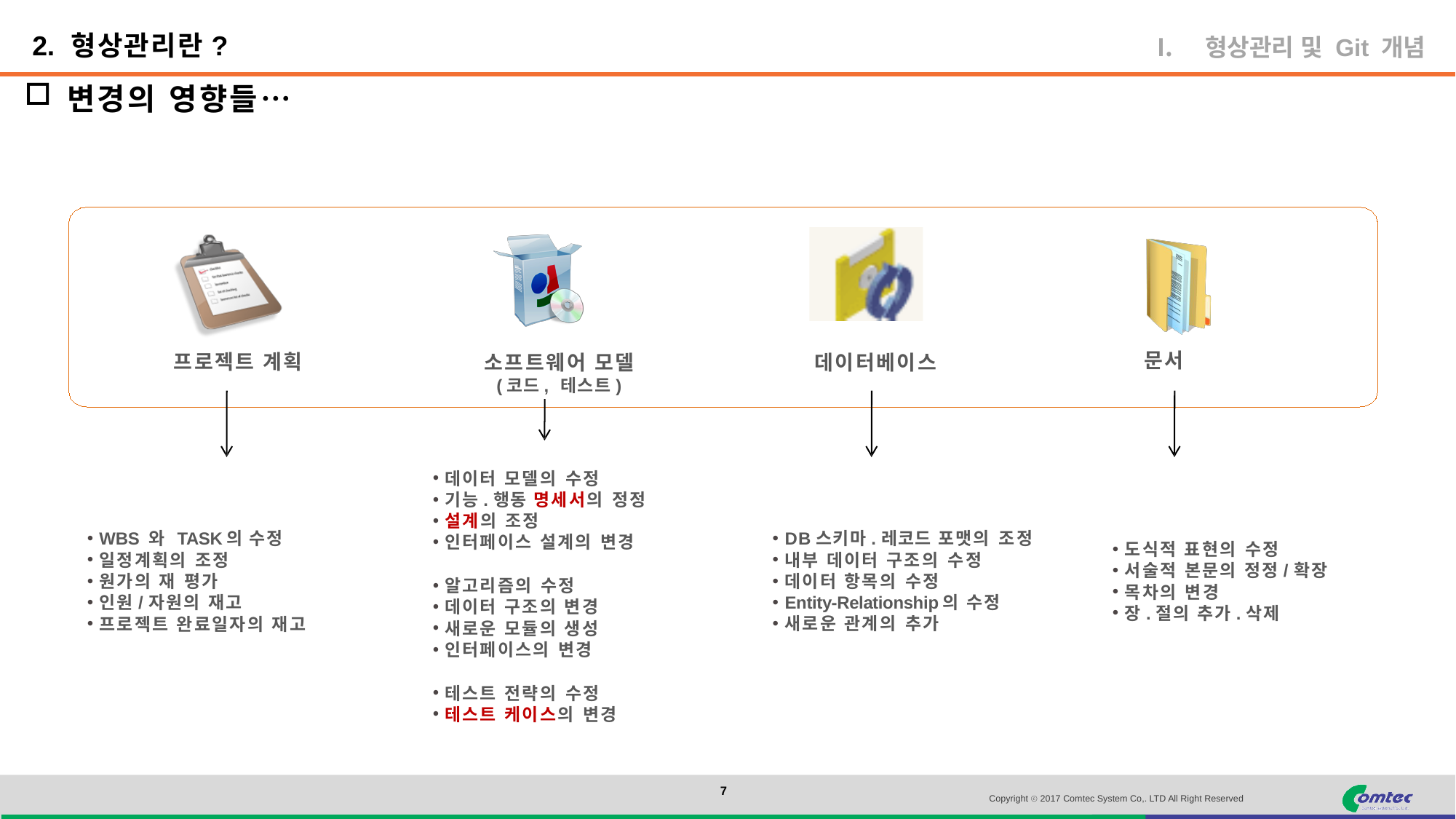

2. 형상관리란?
형상관리 및 Git 개념
변경의 영향들…

데이터베이스

DB스키마.레코드 포맷의 조정
내부 데이터 구조의 수정
데이터 항목의 수정
Entity-Relationship의 수정
새로운 관계의 추가

소프트웨어 모델
(코드, 테스트)

데이터 모델의 수정
기능.행동 명세서의 정정
설계의 조정
인터페이스 설계의 변경

알고리즘의 수정
데이터 구조의 변경
새로운 모듈의 생성
인터페이스의 변경

테스트 전략의 수정
테스트 케이스의 변경

문서

도식적 표현의 수정
서술적 본문의 정정/확장
목차의 변경
장.절의 추가.삭제

프로젝트 계획

WBS 와 TASK의 수정
일정계획의 조정
원가의 재 평가
인원/자원의 재고
프로젝트 완료일자의 재고